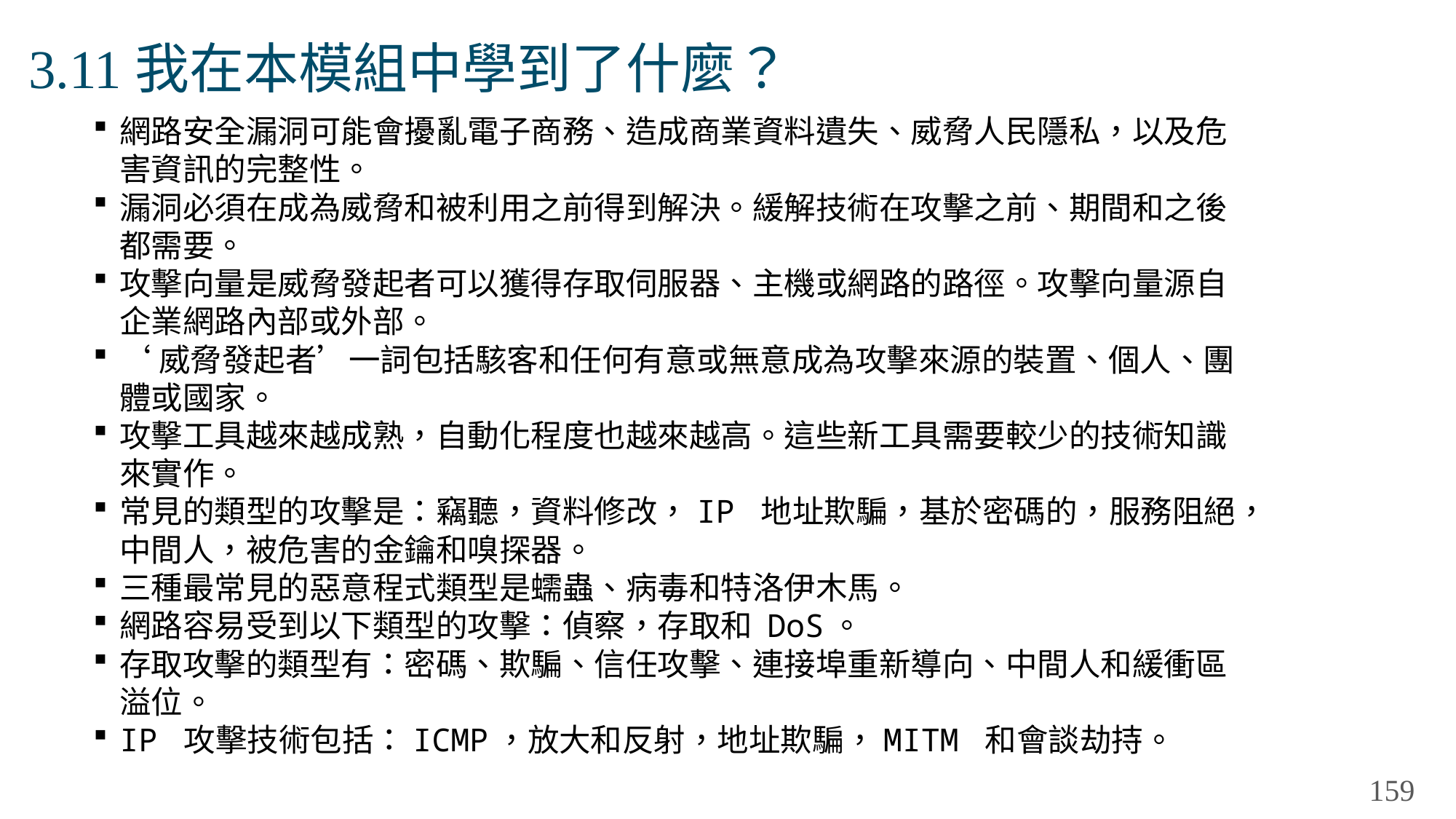

# 3.11我在本模組中學到了什麼？
網路安全漏洞可能會擾亂電子商務、造成商業資料遺失、威脅人民隱私，以及危害資訊的完整性。
漏洞必須在成為威脅和被利用之前得到解決。緩解技術在攻擊之前、期間和之後都需要。
攻擊向量是威脅發起者可以獲得存取伺服器、主機或網路的路徑。攻擊向量源自企業網路內部或外部。
‘威脅發起者’一詞包括駭客和任何有意或無意成為攻擊來源的裝置、個人、團體或國家。
攻擊工具越來越成熟，自動化程度也越來越高。這些新工具需要較少的技術知識來實作。
常見的類型的攻擊是：竊聽，資料修改，IP 地址欺騙，基於密碼的，服務阻絕，中間人，被危害的金鑰和嗅探器。
三種最常見的惡意程式類型是蠕蟲、病毒和特洛伊木馬。
網路容易受到以下類型的攻擊：偵察，存取和 DoS。
存取攻擊的類型有：密碼、欺騙、信任攻擊、連接埠重新導向、中間人和緩衝區溢位。
IP 攻擊技術包括：ICMP，放大和反射，地址欺騙，MITM 和會談劫持。
159